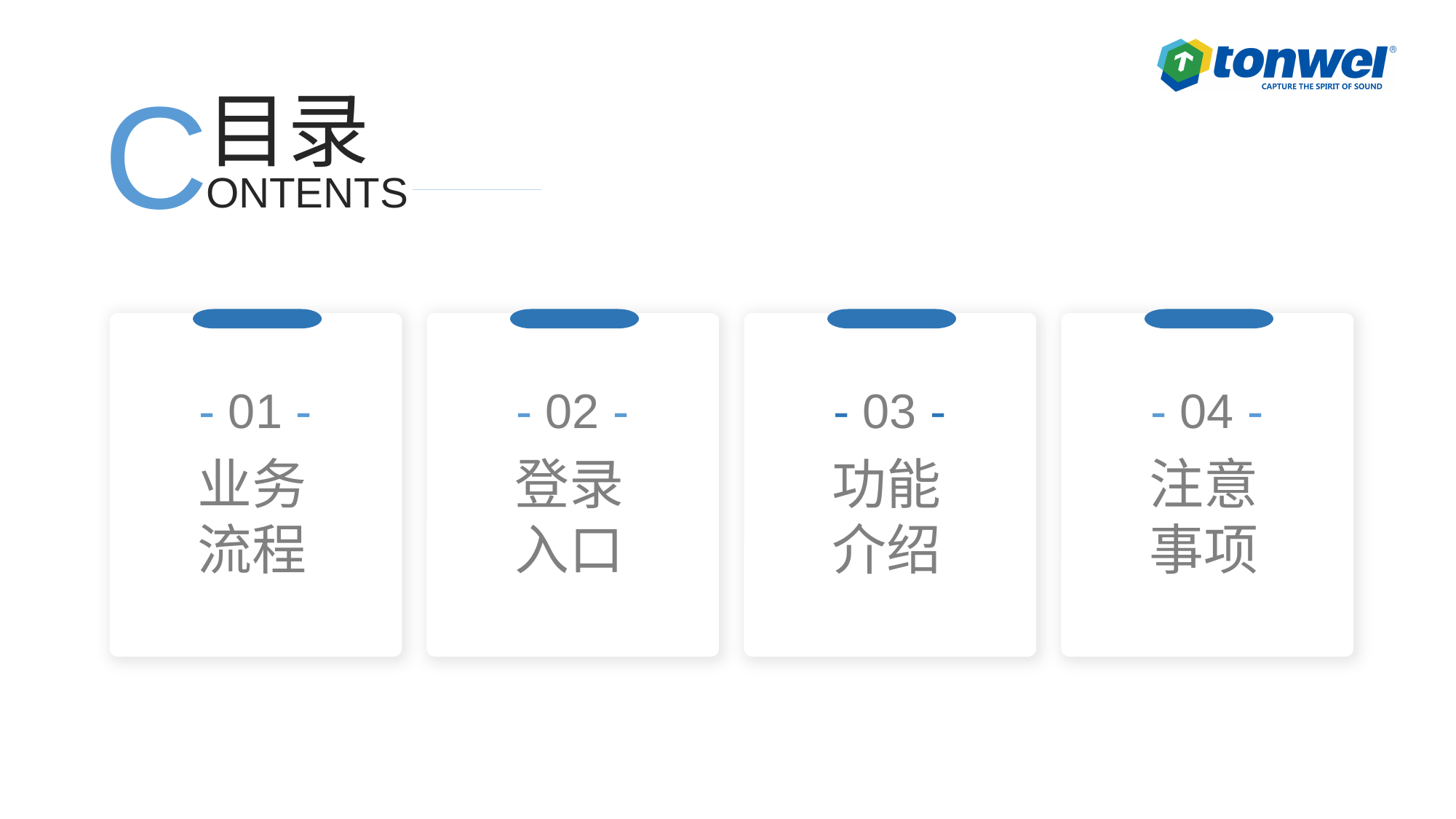

C
目录
ONTENTS

- 01 -
业务
流程

- 02 -
登录
入口

- 03 -
功能
介绍

- 04 -
注意
事项